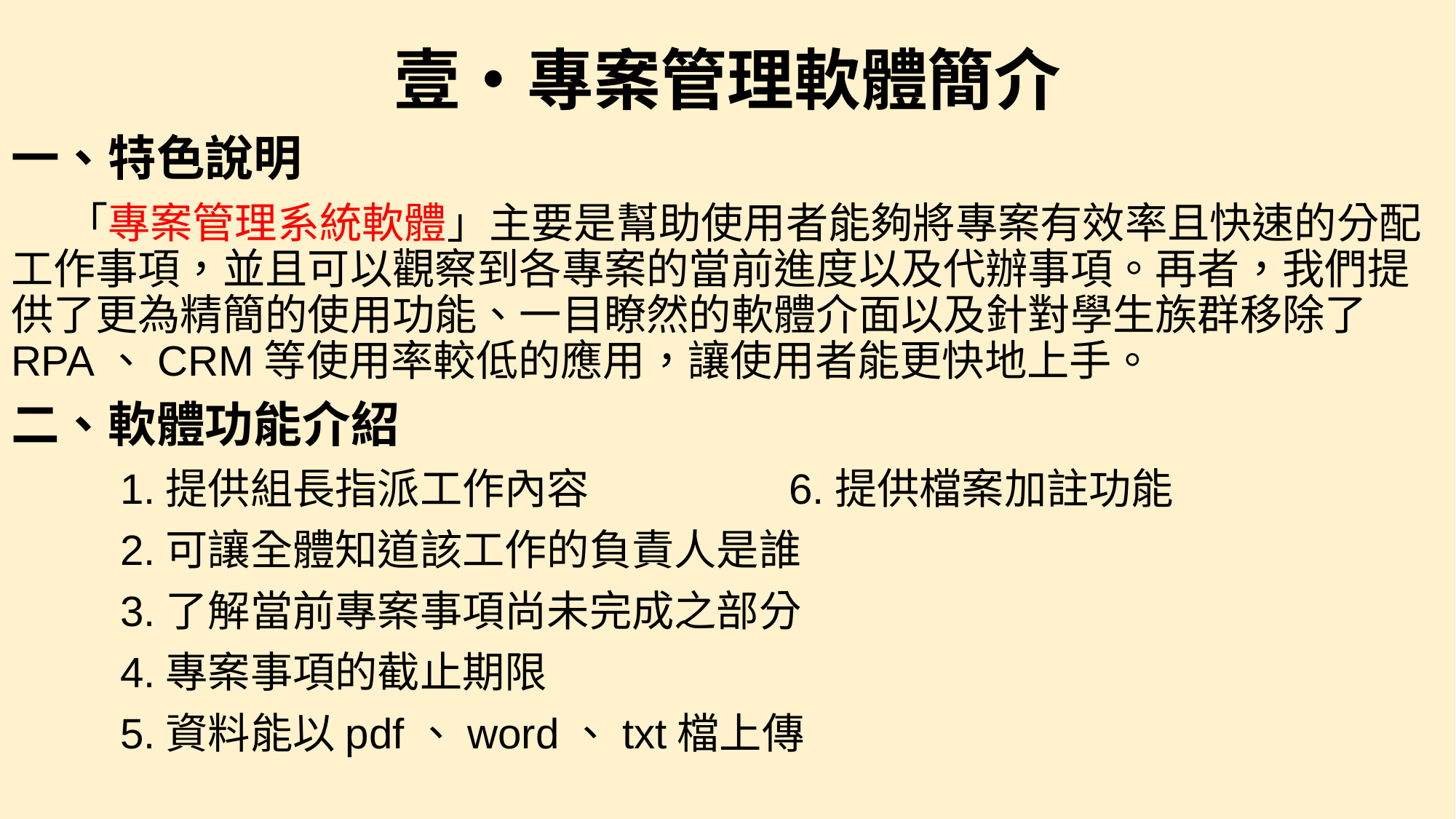

# 壹‧專案管理軟體簡介
一、特色說明
「專案管理系統軟體」主要是幫助使用者能夠將專案有效率且快速的分配工作事項，並且可以觀察到各專案的當前進度以及代辦事項。再者，我們提供了更為精簡的使用功能、一目瞭然的軟體介面以及針對學生族群移除了RPA、CRM等使用率較低的應用，讓使用者能更快地上手。
二、軟體功能介紹
	1.提供組長指派工作內容                    6.提供檔案加註功能
	2.可讓全體知道該工作的負責人是誰
	3.了解當前專案事項尚未完成之部分
	4.專案事項的截止期限
	5.資料能以pdf、word、txt檔上傳